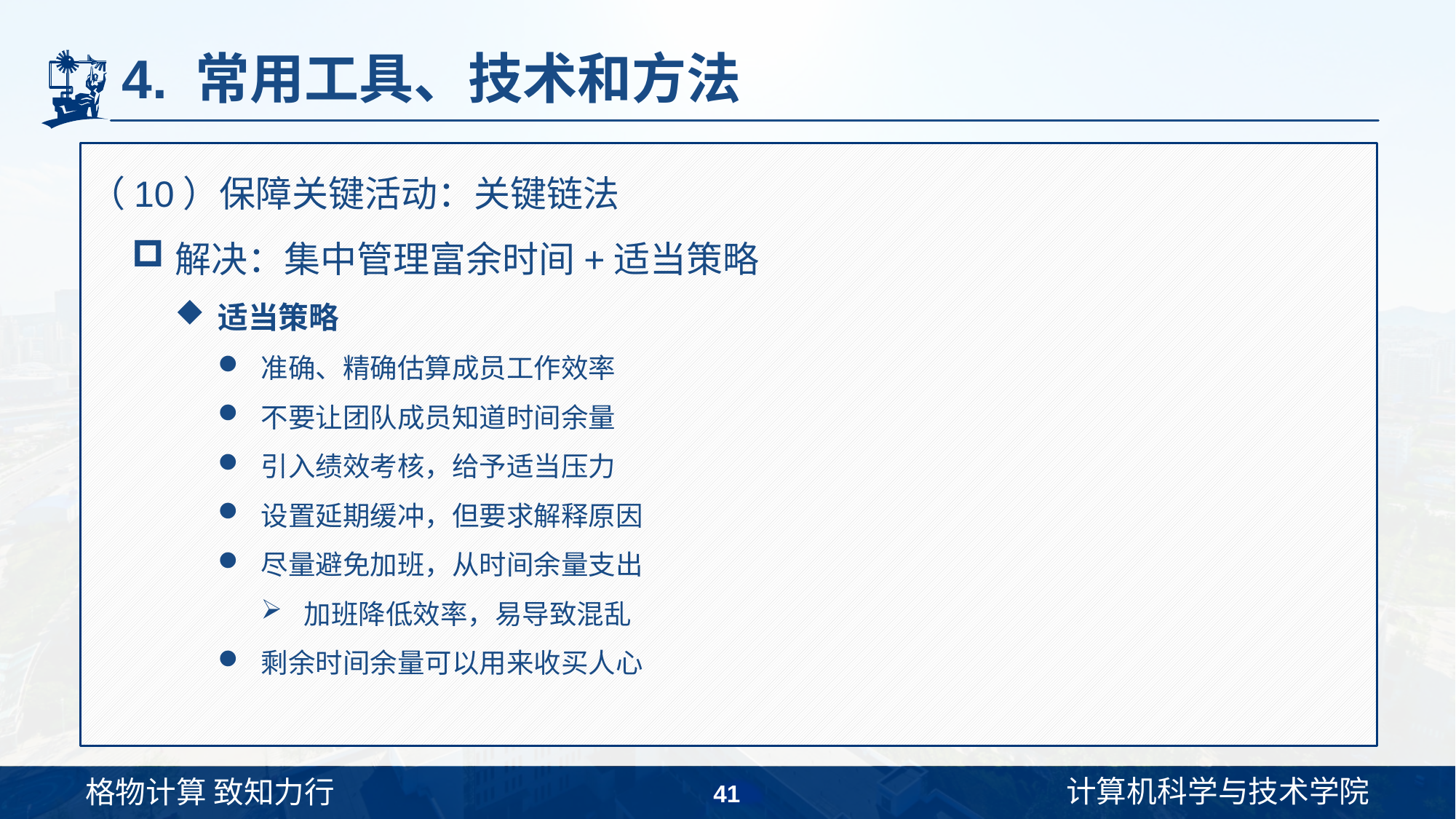

# 4. 常用工具、技术和方法
（10）保障关键活动：关键链法
解决：集中管理富余时间+适当策略
适当策略
准确、精确估算成员工作效率
不要让团队成员知道时间余量
引入绩效考核，给予适当压力
设置延期缓冲，但要求解释原因
尽量避免加班，从时间余量支出
加班降低效率，易导致混乱
剩余时间余量可以用来收买人心
41